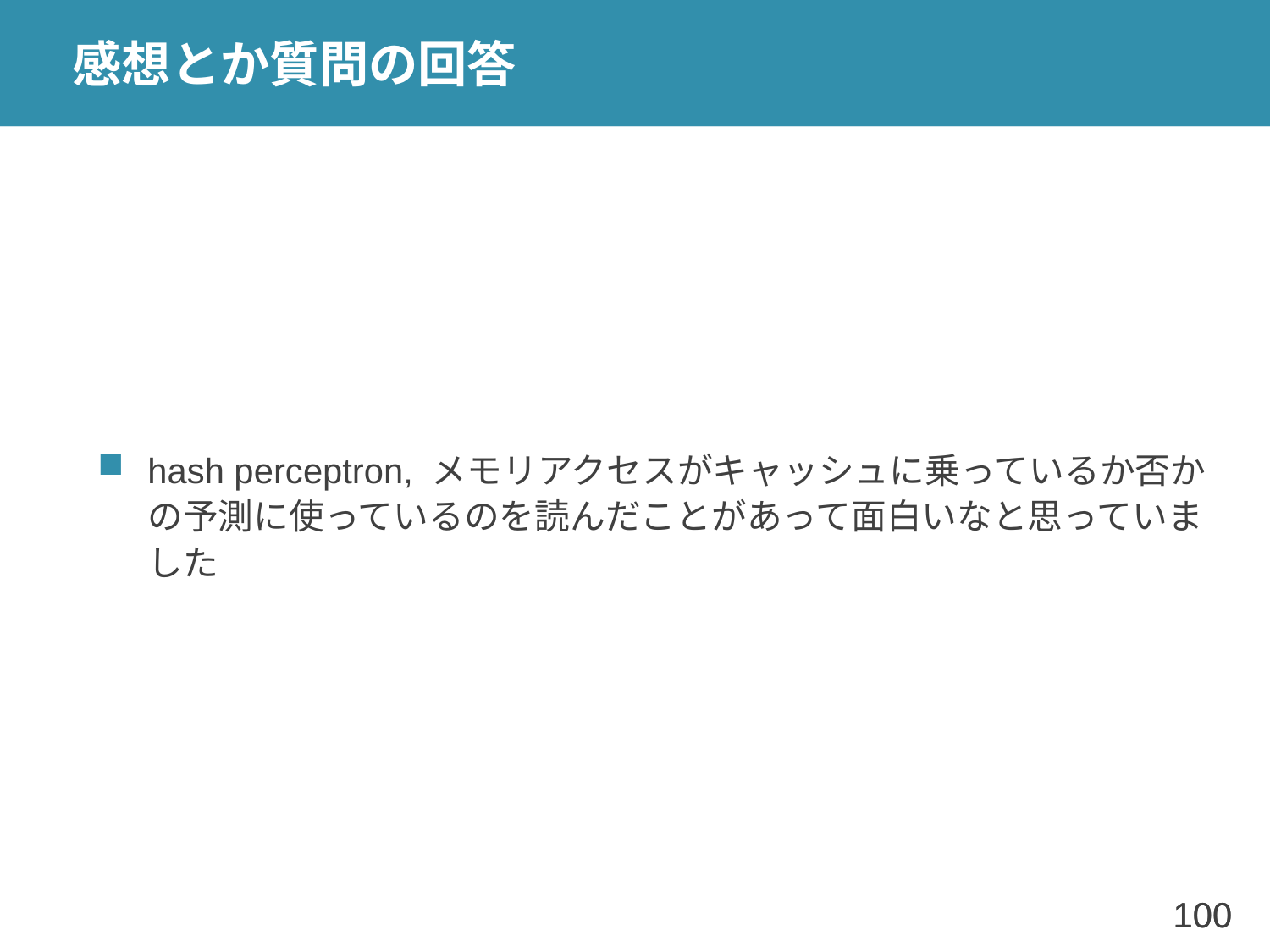

# 感想とか質問の回答
hash perceptron, メモリアクセスがキャッシュに乗っているか否かの予測に使っているのを読んだことがあって面白いなと思っていました